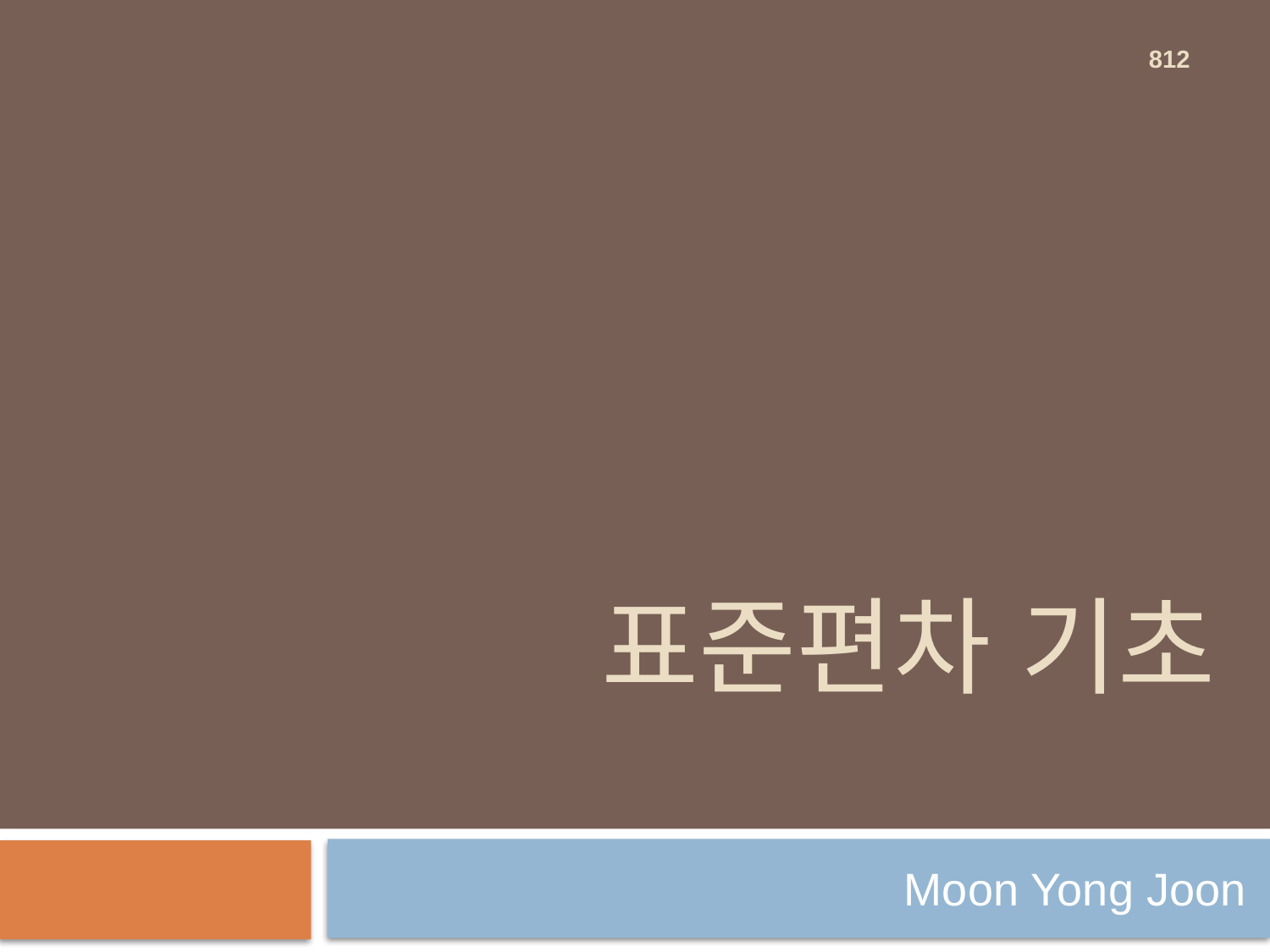

812
# 표준편차 기초
Moon Yong Joon